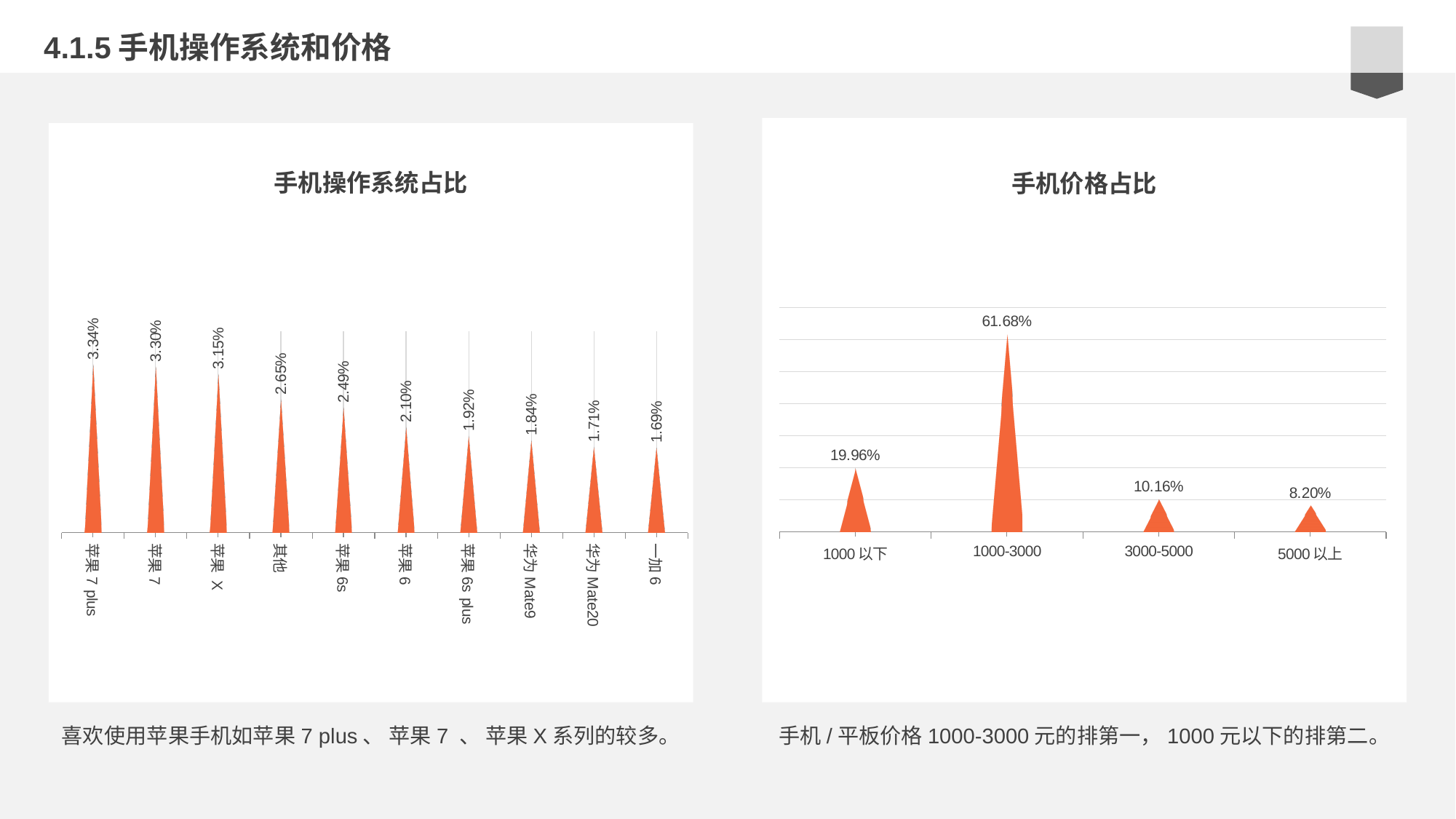

4.1.5手机操作系统和价格
111
0

手机操作系统占比
手机价格占比

### Chart

| Category | 占比 |
|---|---|
| 苹果7 plus | 0.0334 |
| 苹果7  | 0.033 |
| 苹果 X | 0.0315 |
| 其他 | 0.0265 |
| 苹果6s  | 0.0249 |
| 苹果6 | 0.021 |
| 苹果6s plus | 0.0192 |
| 华为Mate9 | 0.0184 |
| 华为Mate20 | 0.0171 |
| 一加6 | 0.0169 |

### Chart

| Category | 占比 |
|---|---|
| 1000以下 | 0.1996 |
| 1000-3000 | 0.6168 |
| 3000-5000 | 0.1016 |
| 5000以上 | 0.082 |
喜欢使用苹果手机如苹果7 plus、 苹果7 、 苹果X系列的较多。
手机/平板价格1000-3000元的排第一，1000元以下的排第二。